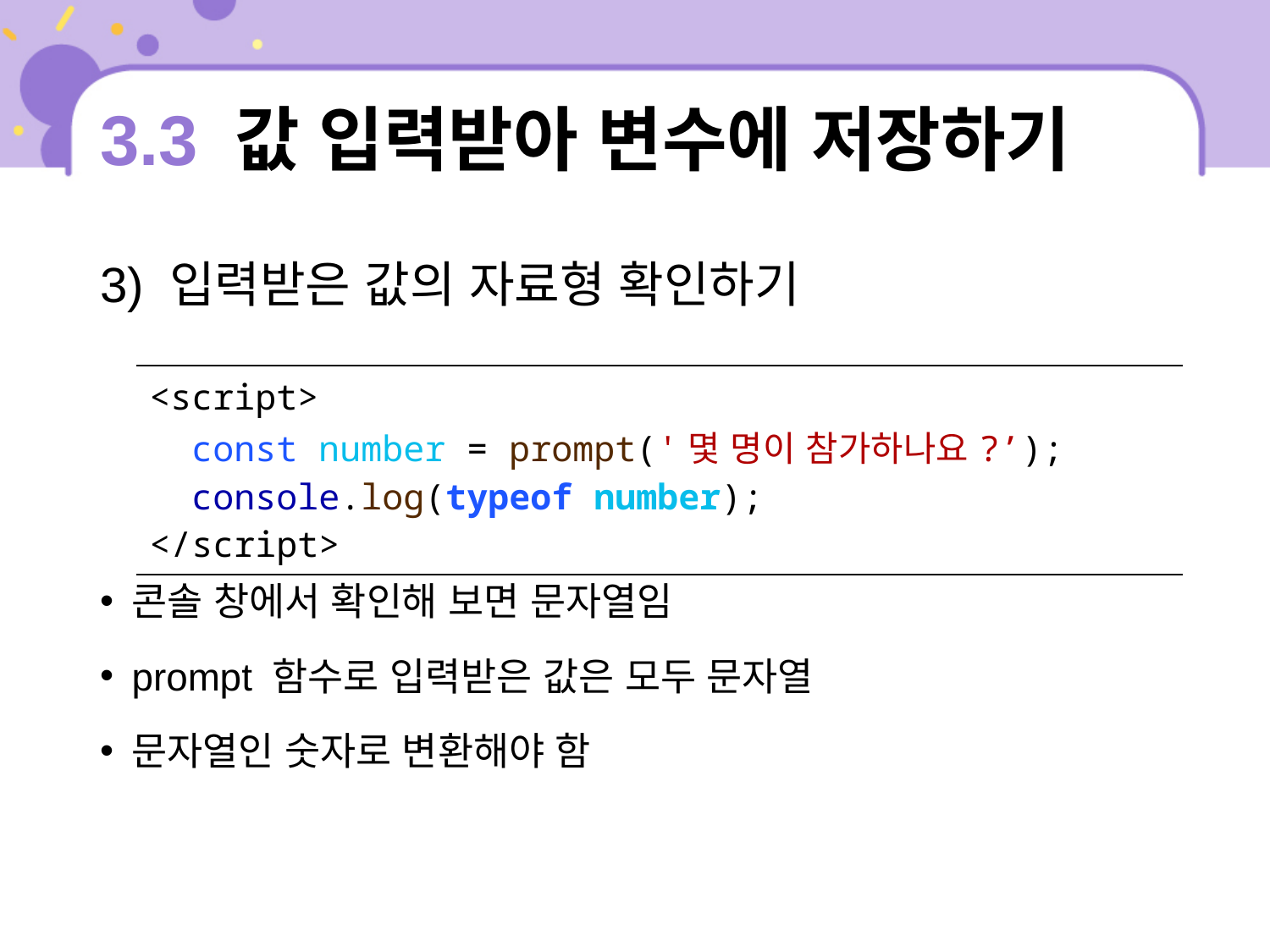

# 3.3 값 입력받아 변수에 저장하기
3) 입력받은 값의 자료형 확인하기

콘솔 창에서 확인해 보면 문자열임
prompt 함수로 입력받은 값은 모두 문자열
문자열인 숫자로 변환해야 함
| <script> const number = prompt('몇 명이 참가하나요?’); console.log(typeof number); </script> |
| --- |